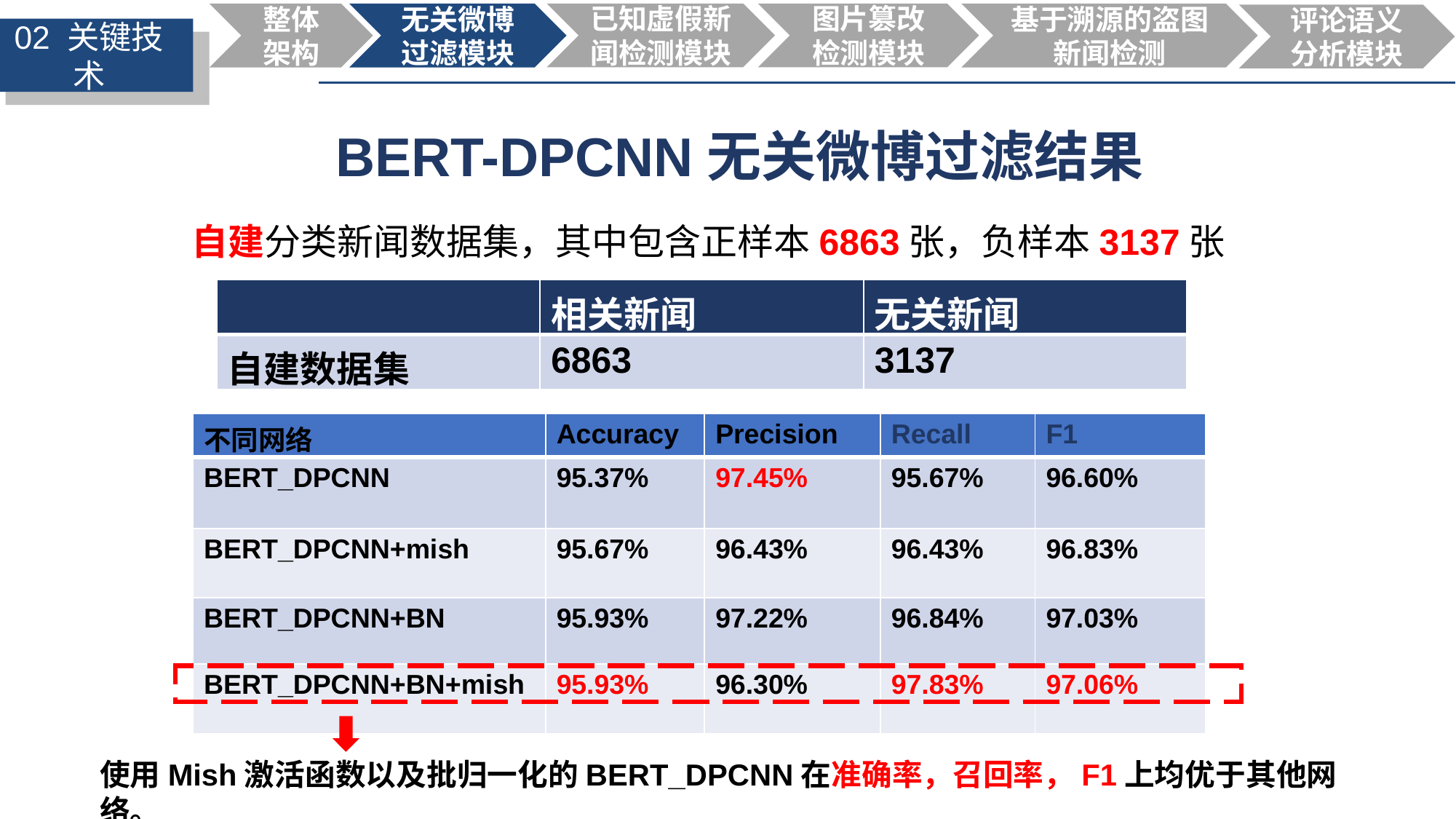

已知虚假新闻检测模块
图片篡改检测模块
整体架构
无关微博过滤模块
基于溯源的盗图新闻检测
评论语义分析模块
02 关键技术

03
BERT-DPCNN无关微博过滤结果
自建分类新闻数据集，其中包含正样本6863张，负样本3137张
|  | 相关新闻 | 无关新闻 |
| --- | --- | --- |
| 自建数据集 | 6863 | 3137 |
| 不同网络 | Accuracy | Precision | Recall | F1 |
| --- | --- | --- | --- | --- |
| BERT\_DPCNN | 95.37% | 97.45% | 95.67% | 96.60% |
| BERT\_DPCNN+mish | 95.67% | 96.43% | 96.43% | 96.83% |
| BERT\_DPCNN+BN | 95.93% | 97.22% | 96.84% | 97.03% |
| BERT\_DPCNN+BN+mish | 95.93% | 96.30% | 97.83% | 97.06% |

使用Mish激活函数以及批归一化的BERT_DPCNN在准确率，召回率，F1上均优于其他网络。